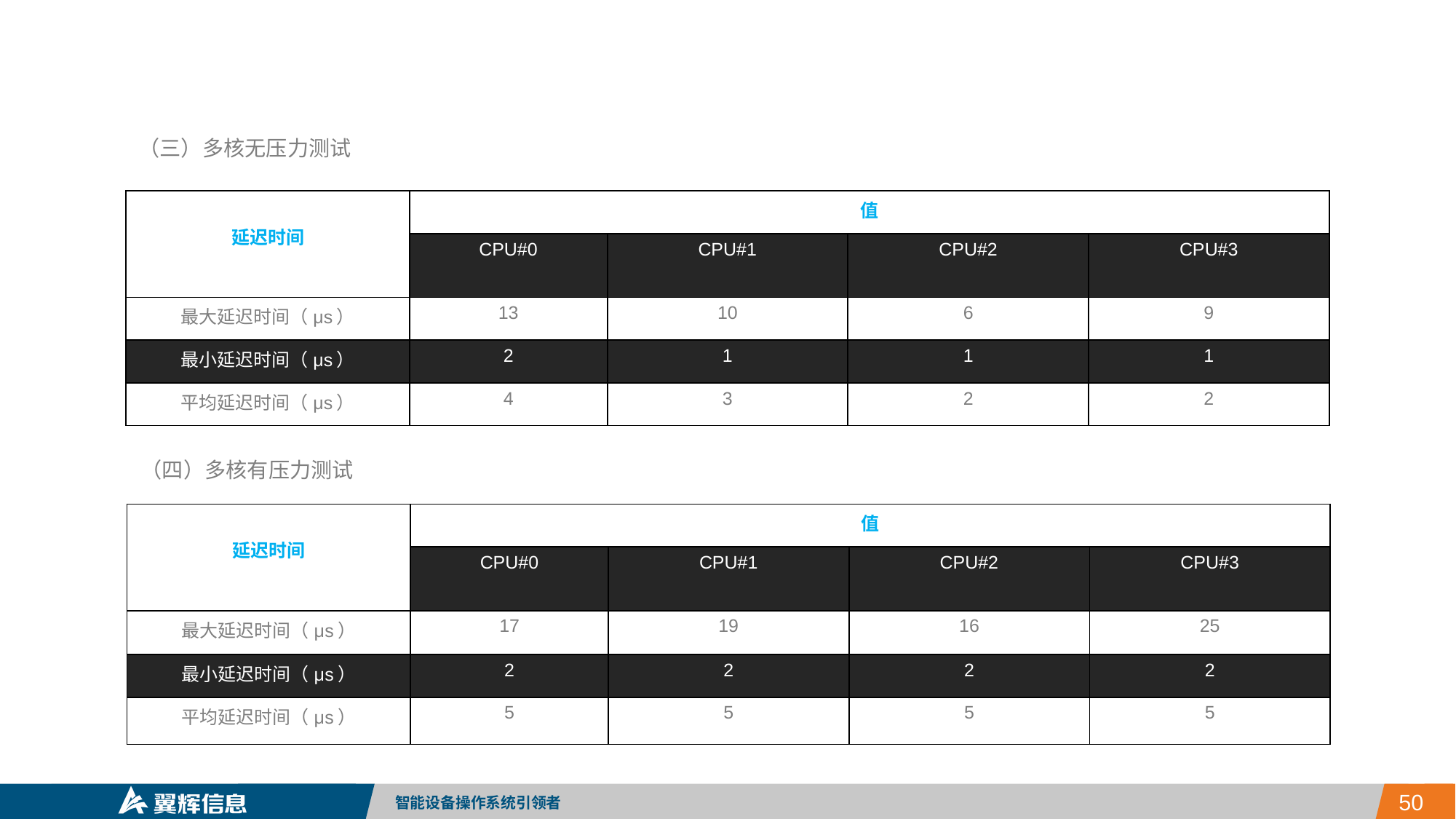

（三）多核无压力测试
| 延迟时间 | 值 |  |  |  |
| --- | --- | --- | --- | --- |
|  | CPU#0 | CPU#1 | CPU#2 | CPU#3 |
| 最大延迟时间（μs） | 13 | 10 | 6 | 9 |
| 最小延迟时间（μs） | 2 | 1 | 1 | 1 |
| 平均延迟时间（μs） | 4 | 3 | 2 | 2 |
（四）多核有压力测试
| 延迟时间 | 值 |  |  |  |
| --- | --- | --- | --- | --- |
|  | CPU#0 | CPU#1 | CPU#2 | CPU#3 |
| 最大延迟时间（μs） | 17 | 19 | 16 | 25 |
| 最小延迟时间（μs） | 2 | 2 | 2 | 2 |
| 平均延迟时间（μs） | 5 | 5 | 5 | 5 |